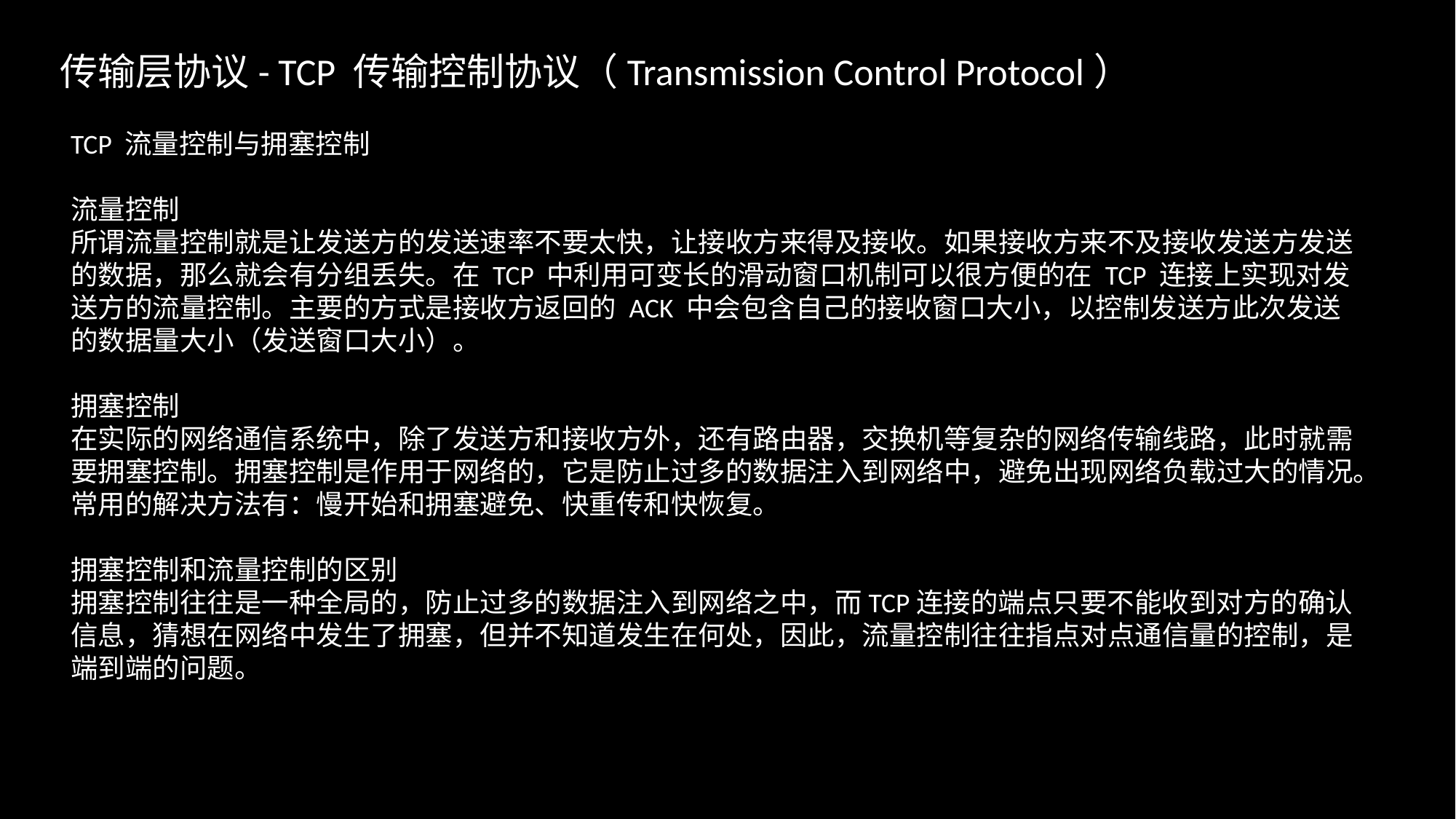

传输层协议- TCP 传输控制协议（Transmission Control Protocol）
TCP 流量控制与拥塞控制

流量控制
所谓流量控制就是让发送方的发送速率不要太快，让接收方来得及接收。如果接收方来不及接收发送方发送的数据，那么就会有分组丢失。在 TCP 中利用可变长的滑动窗口机制可以很方便的在 TCP 连接上实现对发送方的流量控制。主要的方式是接收方返回的 ACK 中会包含自己的接收窗口大小，以控制发送方此次发送的数据量大小（发送窗口大小）。

拥塞控制
在实际的网络通信系统中，除了发送方和接收方外，还有路由器，交换机等复杂的网络传输线路，此时就需要拥塞控制。拥塞控制是作用于网络的，它是防止过多的数据注入到网络中，避免出现网络负载过大的情况。常用的解决方法有：慢开始和拥塞避免、快重传和快恢复。

拥塞控制和流量控制的区别
拥塞控制往往是一种全局的，防止过多的数据注入到网络之中，而TCP连接的端点只要不能收到对方的确认信息，猜想在网络中发生了拥塞，但并不知道发生在何处，因此，流量控制往往指点对点通信量的控制，是端到端的问题。